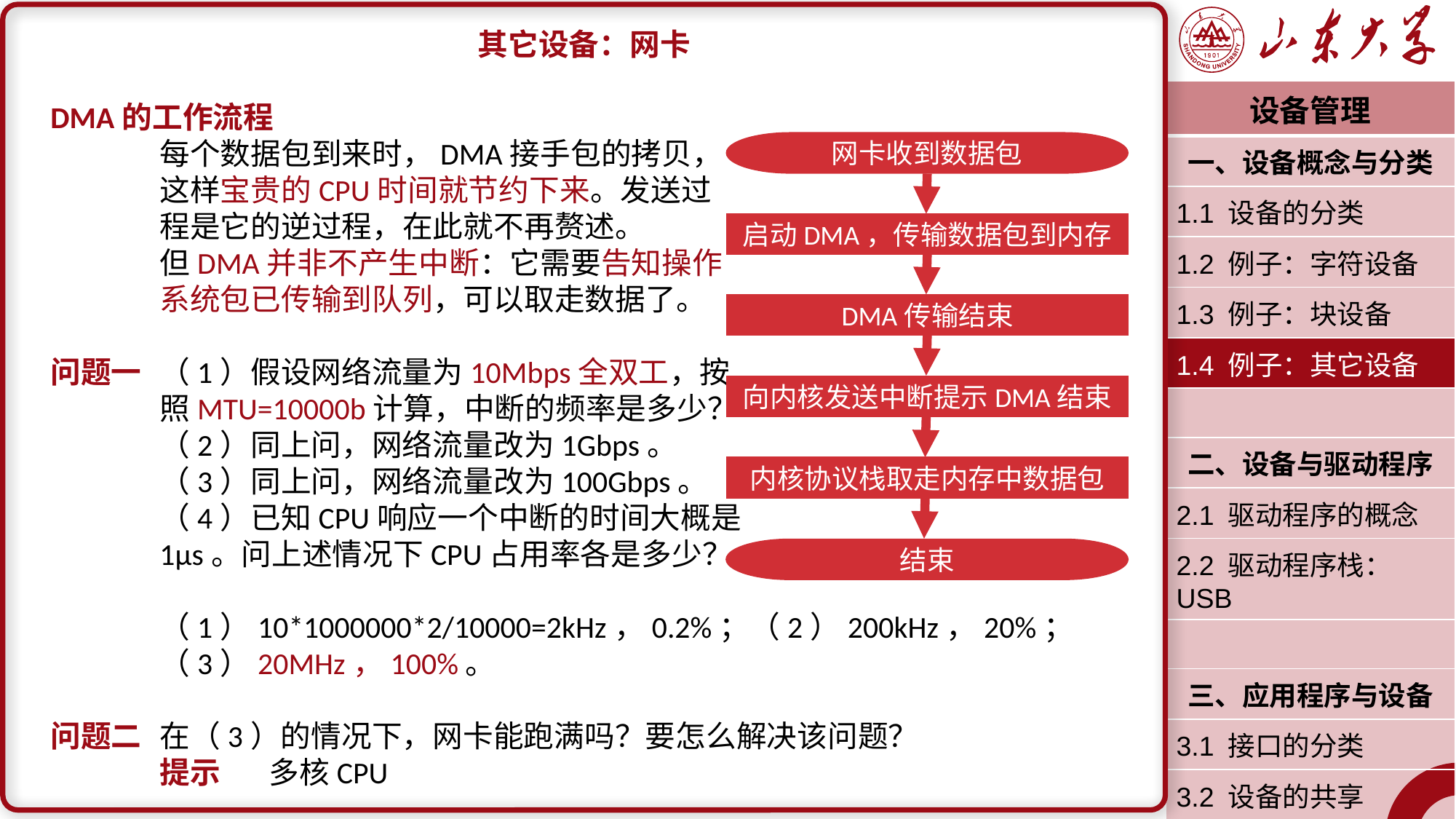

其它设备：网卡

DMA的工作流程
	每个数据包到来时，DMA接手包的拷贝，
	这样宝贵的CPU时间就节约下来。发送过
	程是它的逆过程，在此就不再赘述。
	但DMA并非不产生中断：它需要告知操作
	系统包已传输到队列，可以取走数据了。

问题一	（1）假设网络流量为10Mbps全双工，按
	照MTU=10000b计算，中断的频率是多少？
	（2）同上问，网络流量改为1Gbps。
	（3）同上问，网络流量改为100Gbps。
	（4）已知CPU响应一个中断的时间大概是
	1μs。问上述情况下CPU占用率各是多少？

	（1）10*1000000*2/10000=2kHz，0.2%；（2）200kHz，20%；
	（3）20MHz，100%。

问题二	在（3）的情况下，网卡能跑满吗？要怎么解决该问题？
	提示	多核CPU
| 设备管理 |
| --- |
| 一、设备概念与分类 |
| 1.1 设备的分类 |
| 1.2 例子：字符设备 |
| 1.3 例子：块设备 |
| 1.4 例子：其它设备 |
|  |
| 二、设备与驱动程序 |
| 2.1 驱动程序的概念 |
| 2.2 驱动程序栈：USB |
|  |
| 三、应用程序与设备 |
| 3.1 接口的分类 |
| 3.2 设备的共享 |
| 潘润宇 2023.04 |
网卡收到数据包
启动DMA，传输数据包到内存
DMA传输结束
向内核发送中断提示DMA结束
内核协议栈取走内存中数据包
结束